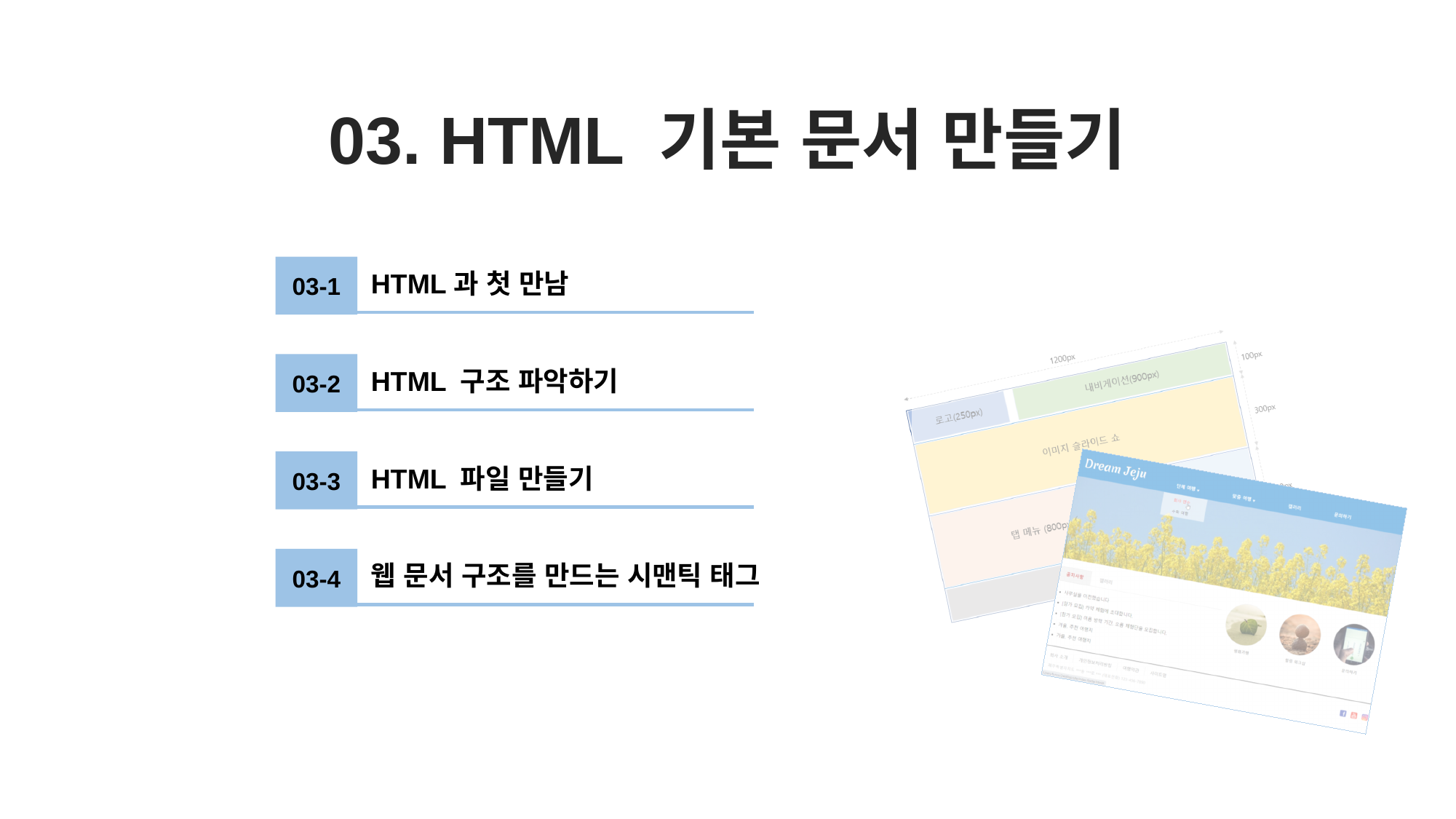

# 03. HTML 기본 문서 만들기
03-1
HTML과 첫 만남
03-2
HTML 구조 파악하기
03-3
HTML 파일 만들기
03-4
웹 문서 구조를 만드는 시맨틱 태그